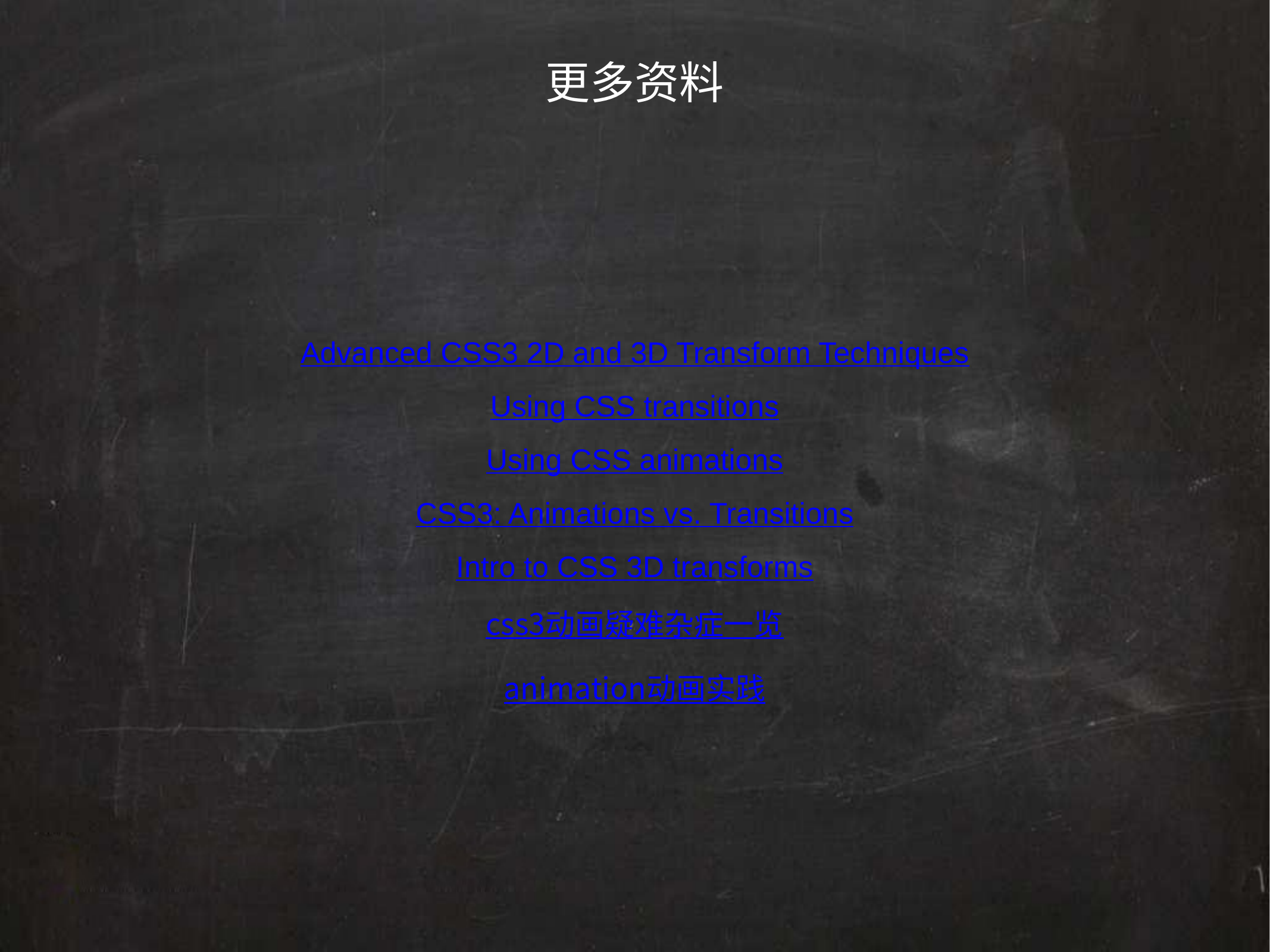

更多资料
Advanced CSS3 2D and 3D Transform Techniques
Using CSS transitions
Using CSS animations
CSS3: Animations vs. Transitions
Intro to CSS 3D transforms
css3动画疑难杂症一览
animation动画实践